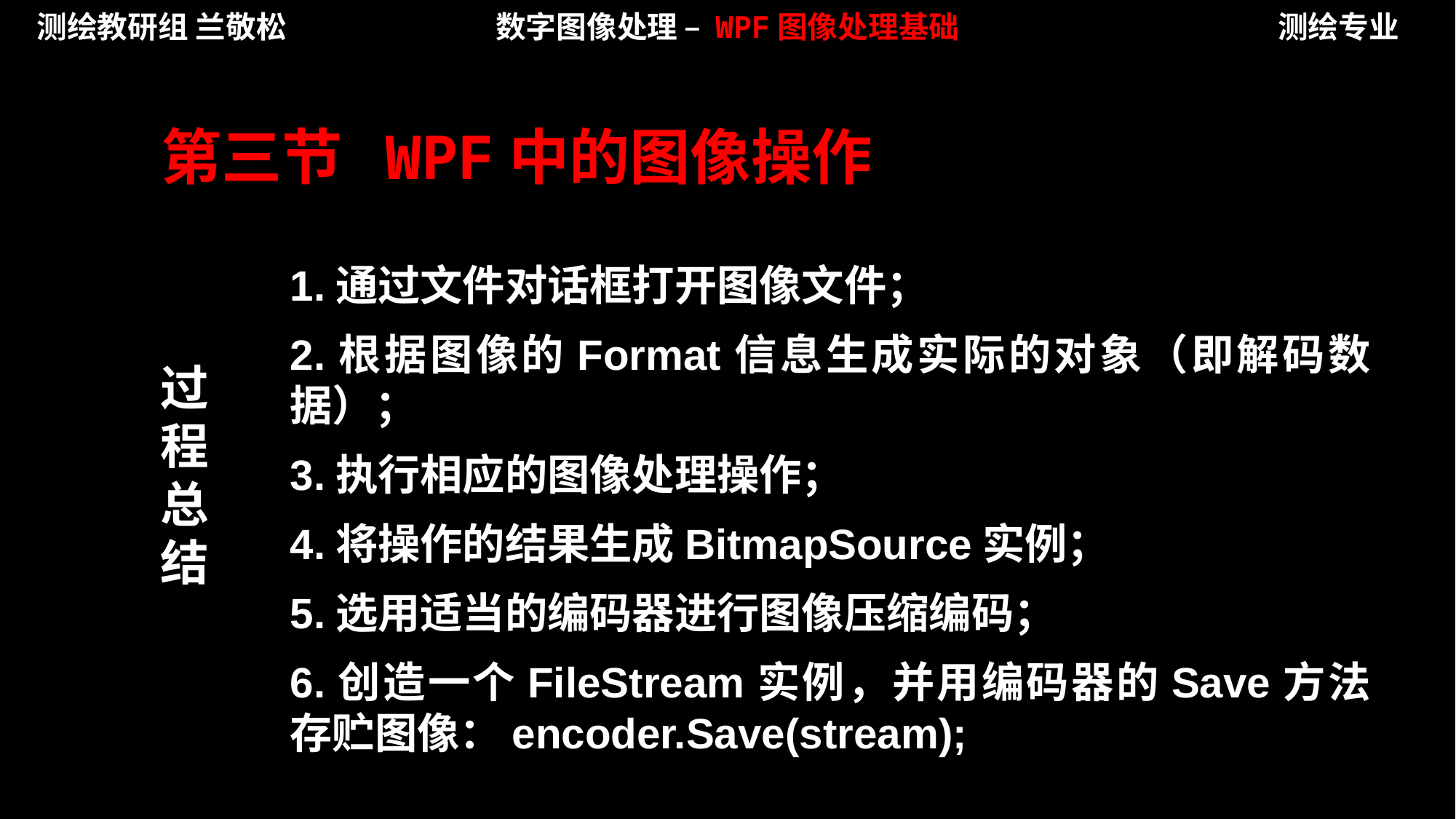

测绘教研组 兰敬松
数字图像处理 – WPF图像处理基础
测绘专业
第三节  WPF中的图像操作
1.通过文件对话框打开图像文件；
2.根据图像的Format信息生成实际的对象（即解码数据）；
3.执行相应的图像处理操作；
4.将操作的结果生成BitmapSource实例；
5.选用适当的编码器进行图像压缩编码；
6.创造一个FileStream实例，并用编码器的Save方法存贮图像：encoder.Save(stream);
过程总结